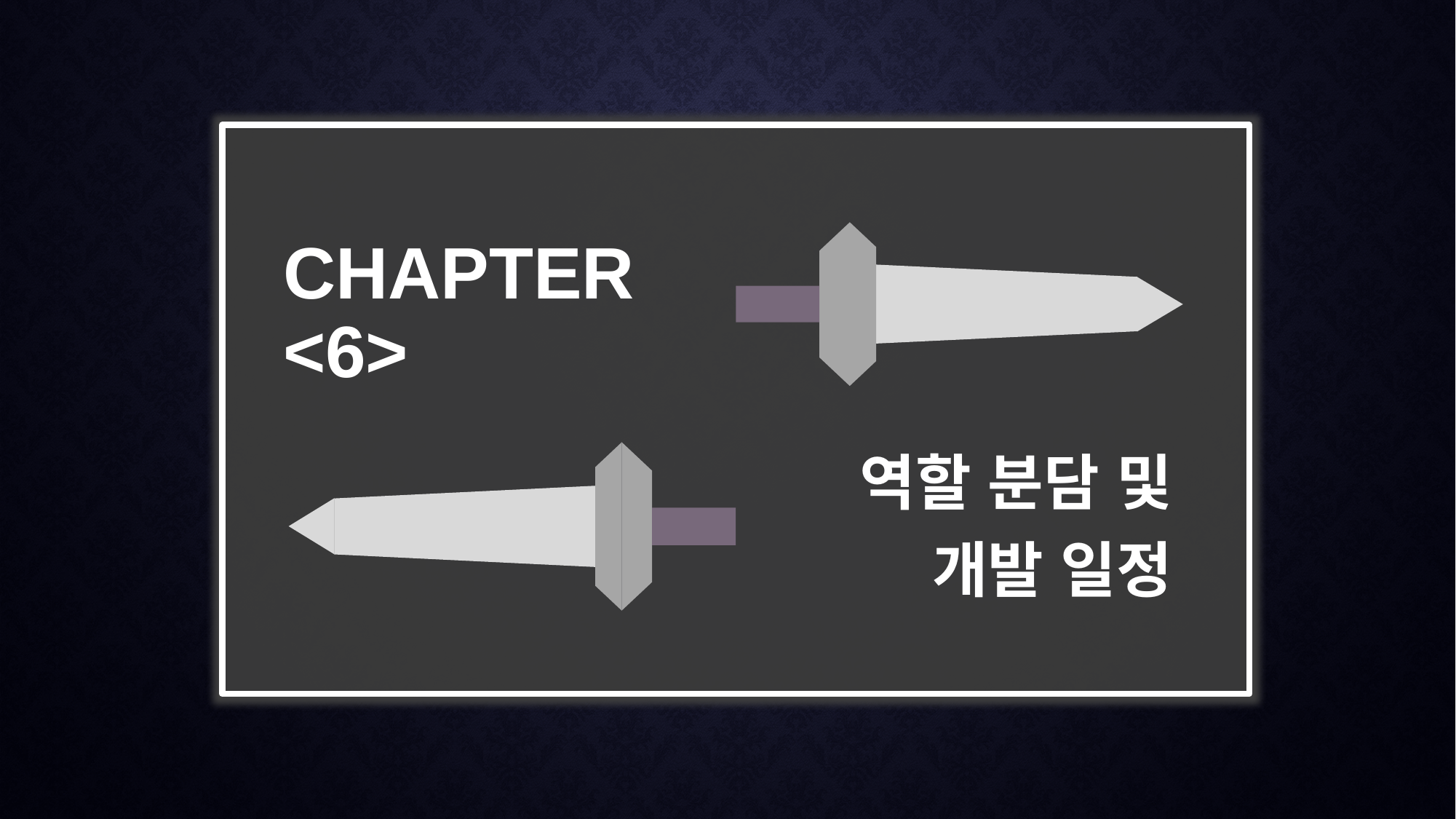

Chapter
<6>

개발 일정
역할 분담 및